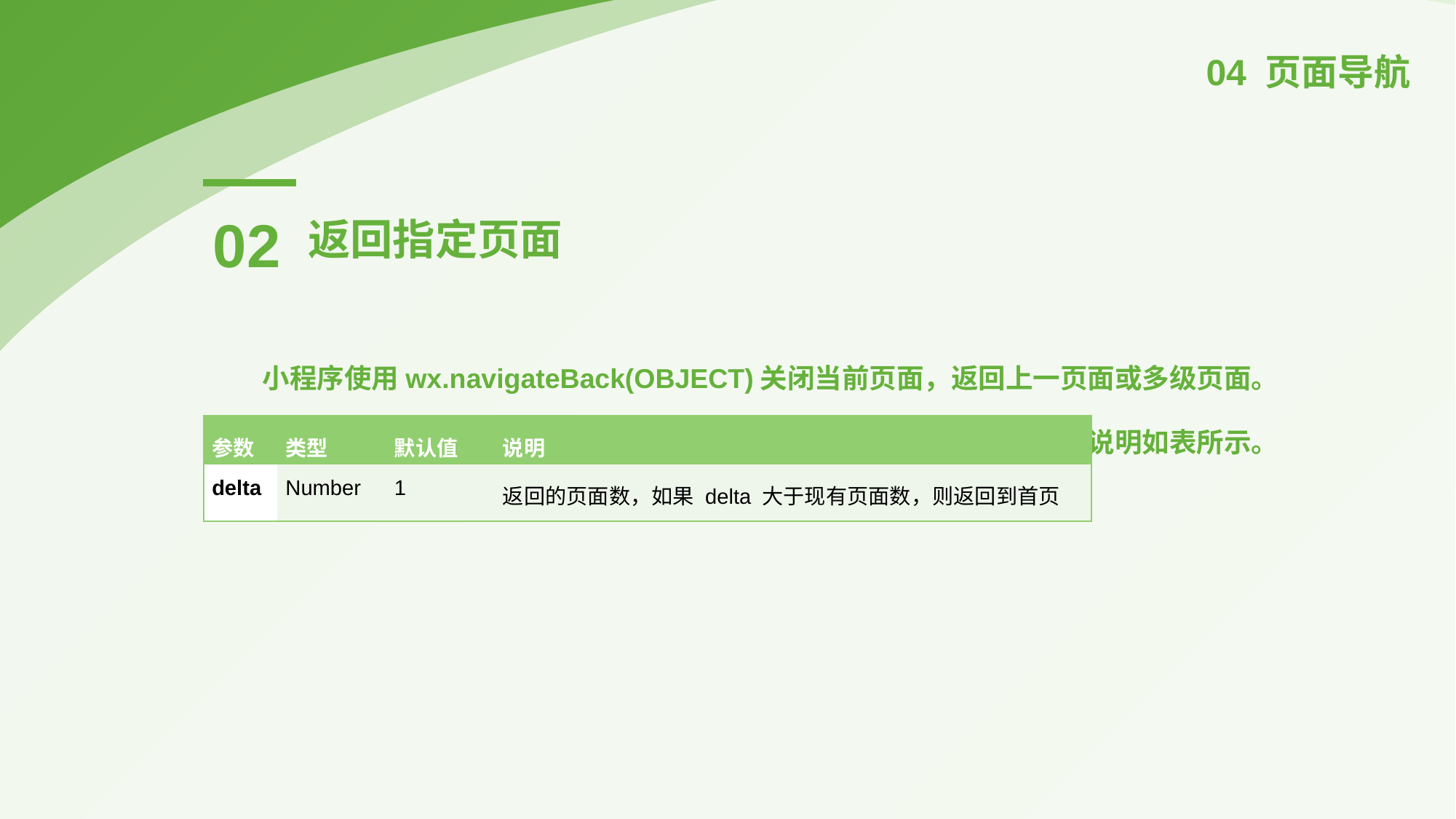

04 页面导航
02

返回指定页面
小程序使用wx.navigateBack(OBJECT)关闭当前页面，返回上一页面或多级页面。
OBJECT 参数说明如表所示。

| 参数 | 类型 | 默认值 | 说明 |
| --- | --- | --- | --- |
| delta | Number | 1 | 返回的页面数，如果 delta 大于现有页面数，则返回到首页 |